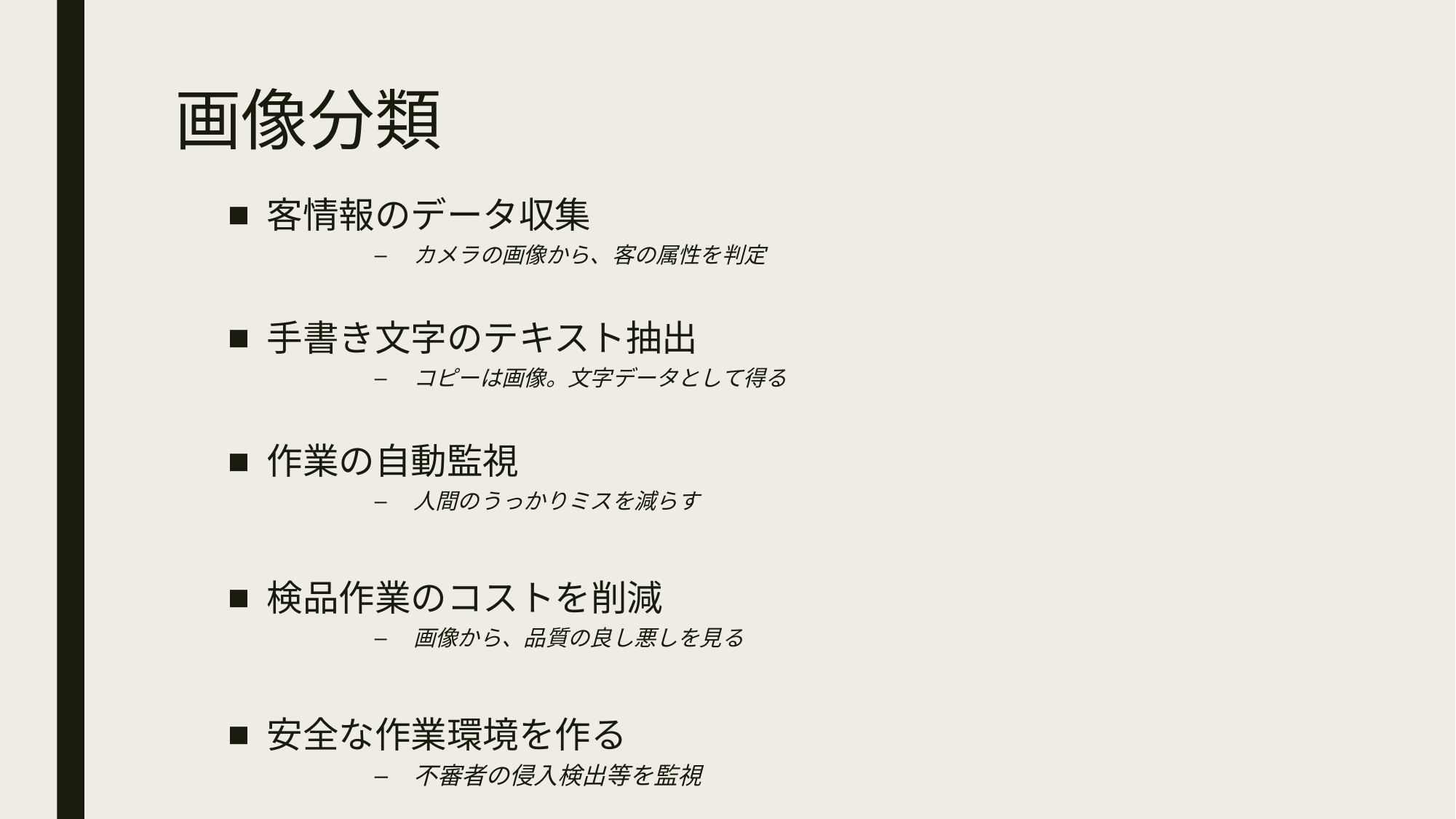

# 画像分類
客情報のデータ収集
カメラの画像から、客の属性を判定

手書き文字のテキスト抽出
コピーは画像。文字データとして得る

作業の自動監視
人間のうっかりミスを減らす

検品作業のコストを削減
画像から、品質の良し悪しを見る

安全な作業環境を作る
不審者の侵入検出等を監視